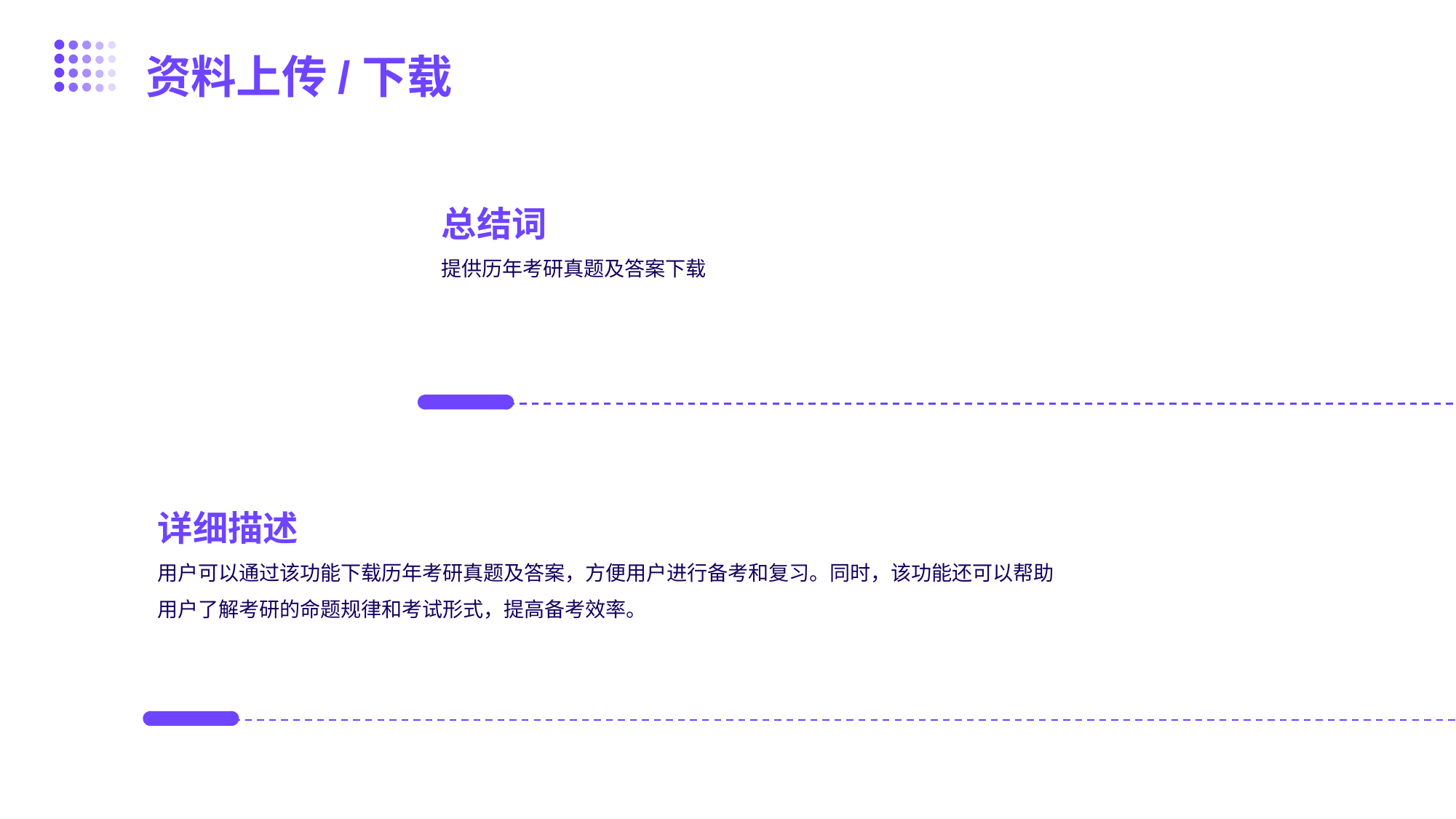

资料上传/下载

总结词
提供历年考研真题及答案下载

详细描述
用户可以通过该功能下载历年考研真题及答案，方便用户进行备考和复习。同时，该功能还可以帮助用户了解考研的命题规律和考试形式，提高备考效率。